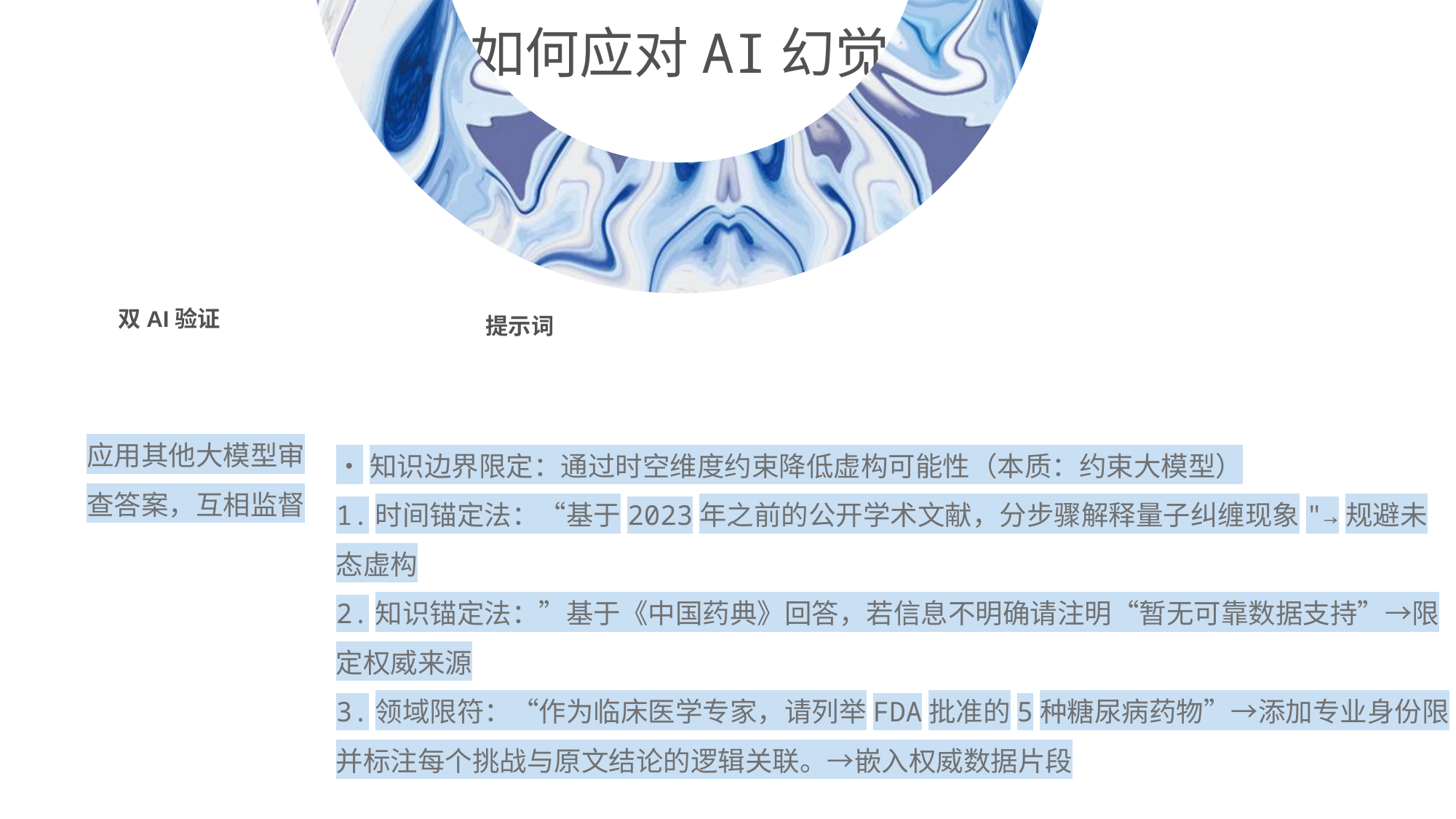

如何应对AI幻觉
双AI验证
提示词
•知识边界限定：通过时空维度约束降低虚构可能性（本质：约束大模型）
1.时间锚定法：“基于2023年之前的公开学术文献，分步骤解释量子纠缠现象"→规避未态虚构
2.知识锚定法：”基于《中国药典》回答，若信息不明确请注明“暂无可靠数据支持”→限定权威来源
3.领域限符：“作为临床医学专家，请列举FDA批准的5种糖尿病药物”→添加专业身份限
并标注每个挑战与原文结论的逻辑关联。→嵌入权威数据片段
应用其他大模型审查答案，互相监督